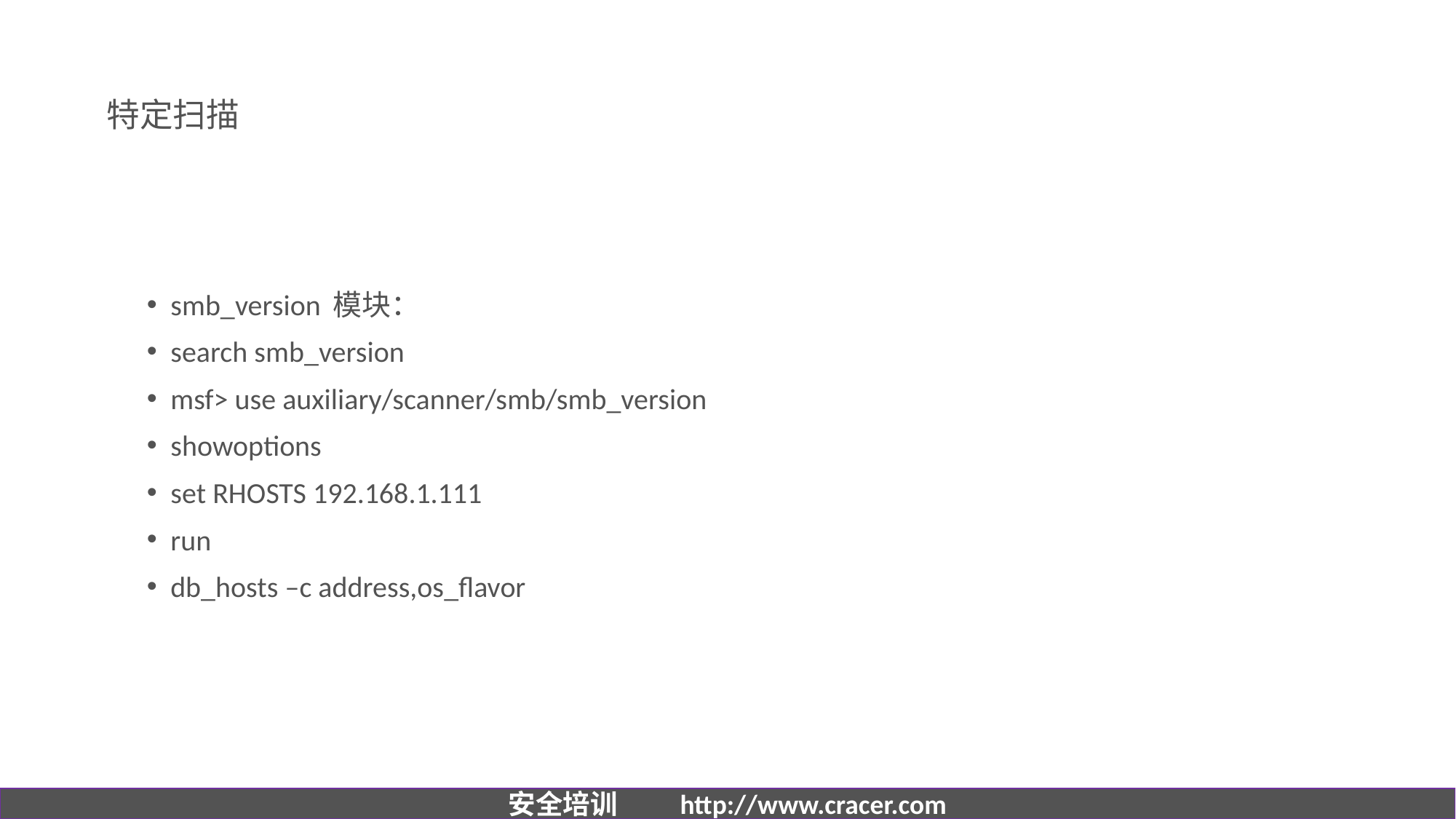

# 特定扫描
smb_version 模块：
search smb_version
msf> use auxiliary/scanner/smb/smb_version
showoptions
set RHOSTS 192.168.1.111
run
db_hosts –c address,os_flavor